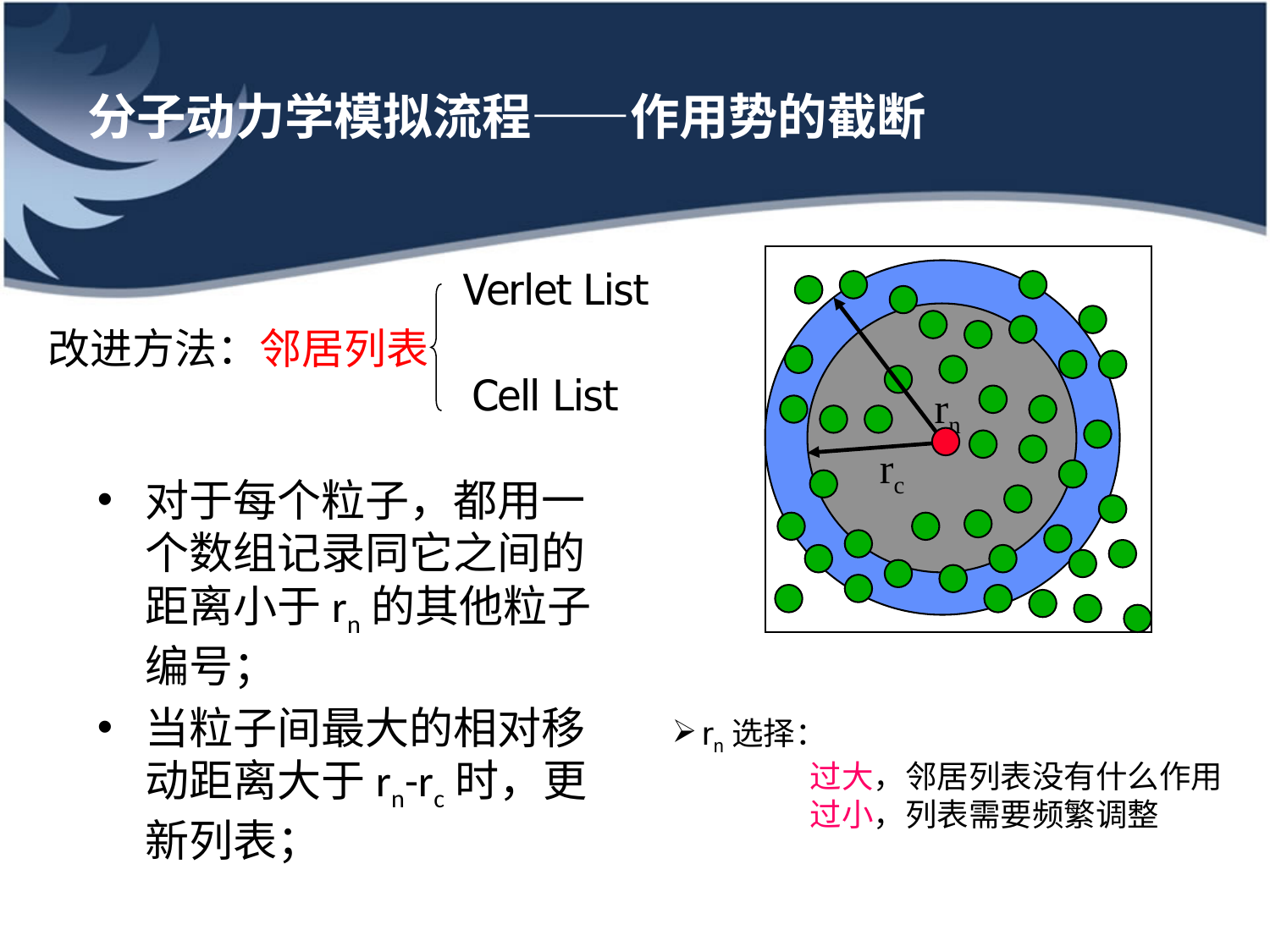

# 分子动力学模拟流程——作用势的截断

rn

rc

Verlet List

改进方法：邻居列表
Cell List
对于每个粒子，都用一个数组记录同它之间的距离小于rn的其他粒子编号；
当粒子间最大的相对移动距离大于rn-rc时，更新列表；
rn选择：
               过大，邻居列表没有什么作用
               过小，列表需要频繁调整